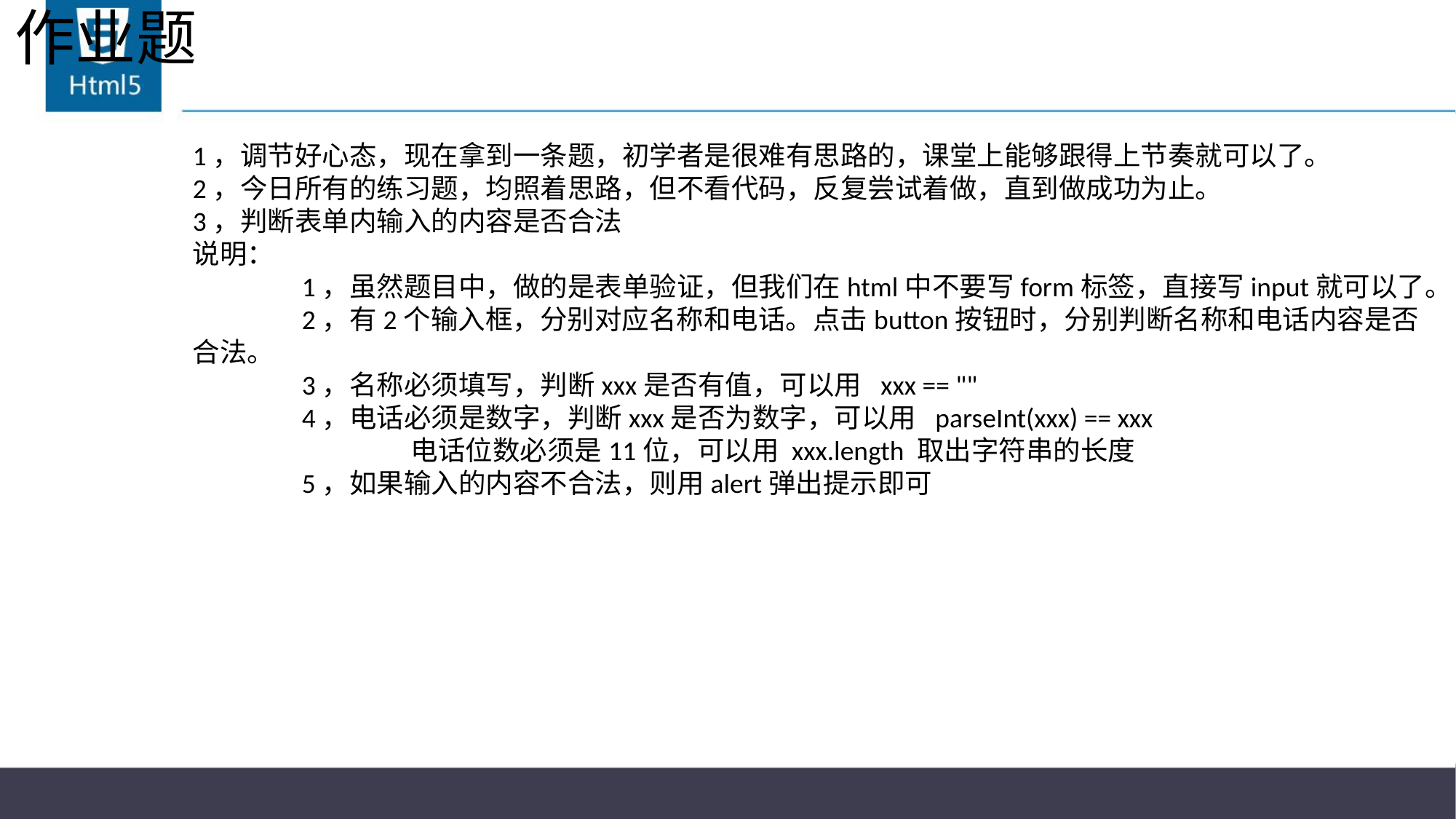

# 作业题
1，调节好心态，现在拿到一条题，初学者是很难有思路的，课堂上能够跟得上节奏就可以了。
2，今日所有的练习题，均照着思路，但不看代码，反复尝试着做，直到做成功为止。
3，判断表单内输入的内容是否合法
说明：
	1，虽然题目中，做的是表单验证，但我们在html中不要写form标签，直接写input就可以了。
	2，有2个输入框，分别对应名称和电话。点击button按钮时，分别判断名称和电话内容是否合法。
	3，名称必须填写，判断xxx是否有值，可以用  xxx == ""
	4，电话必须是数字，判断xxx是否为数字，可以用  parseInt(xxx) == xxx
		电话位数必须是11位，可以用 xxx.length 取出字符串的长度
	5，如果输入的内容不合法，则用alert弹出提示即可